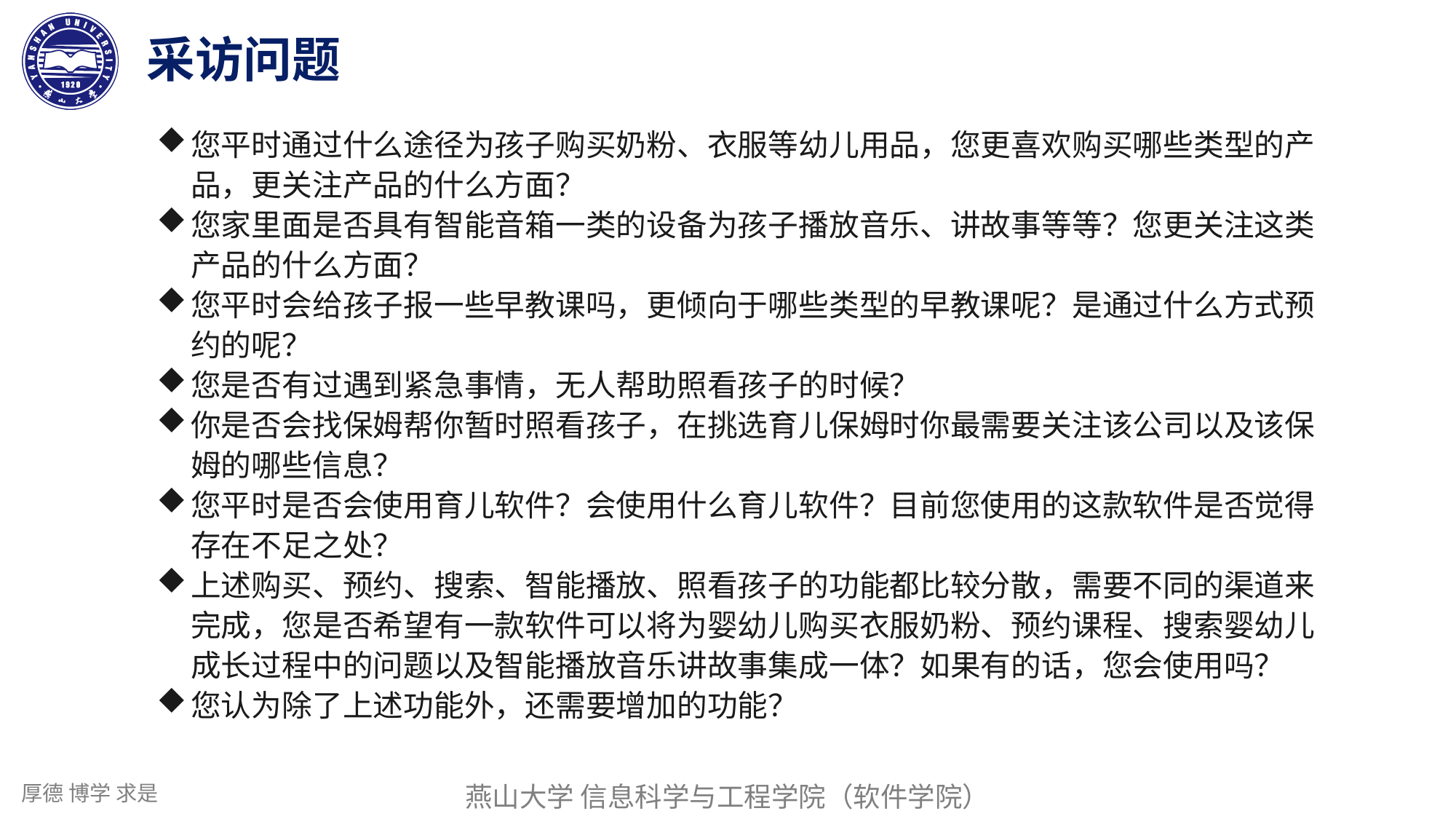

采访问题
您平时通过什么途径为孩子购买奶粉、衣服等幼儿用品，您更喜欢购买哪些类型的产品，更关注产品的什么方面？
您家里面是否具有智能音箱一类的设备为孩子播放音乐、讲故事等等？您更关注这类产品的什么方面？
您平时会给孩子报一些早教课吗，更倾向于哪些类型的早教课呢？是通过什么方式预约的呢？
您是否有过遇到紧急事情，无人帮助照看孩子的时候？
你是否会找保姆帮你暂时照看孩子，在挑选育儿保姆时你最需要关注该公司以及该保姆的哪些信息？
您平时是否会使用育儿软件？会使用什么育儿软件？目前您使用的这款软件是否觉得存在不足之处？
上述购买、预约、搜索、智能播放、照看孩子的功能都比较分散，需要不同的渠道来完成，您是否希望有一款软件可以将为婴幼儿购买衣服奶粉、预约课程、搜索婴幼儿成长过程中的问题以及智能播放音乐讲故事集成一体？如果有的话，您会使用吗？
您认为除了上述功能外，还需要增加的功能？
6